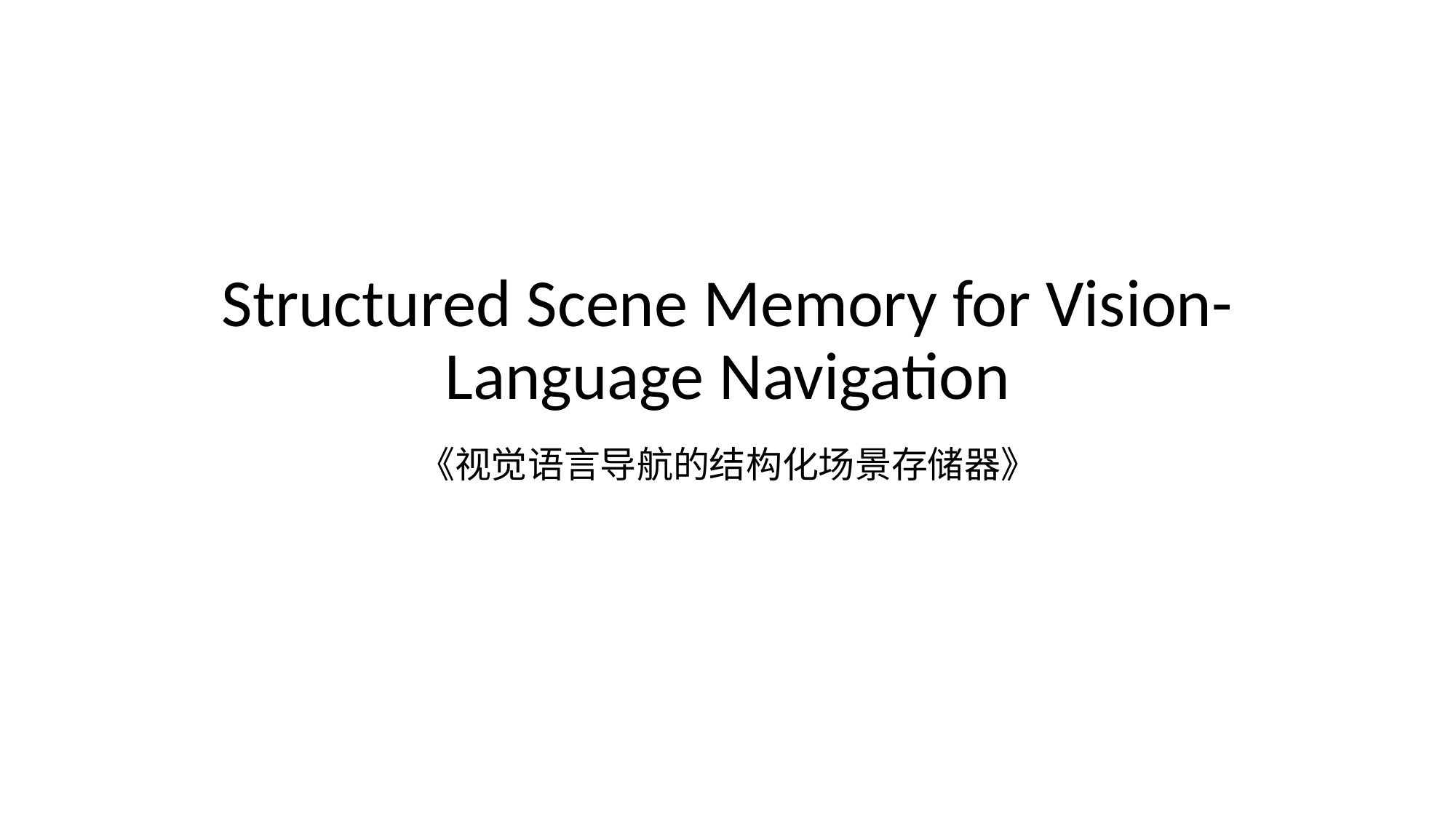

# Structured Scene Memory for Vision-Language Navigation
《视觉语言导航的结构化场景存储器》